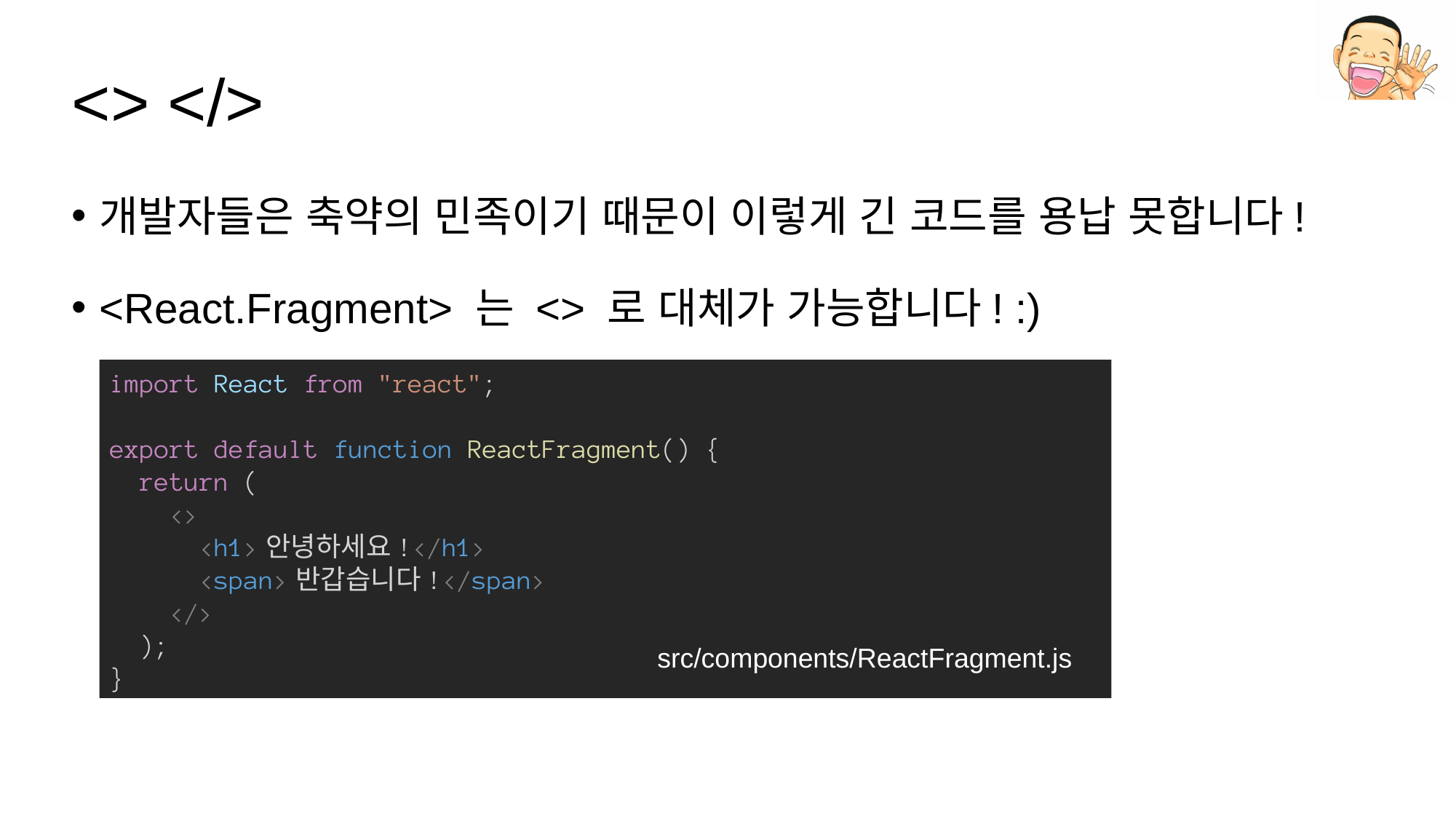

# <> </>
개발자들은 축약의 민족이기 때문이 이렇게 긴 코드를 용납 못합니다!
<React.Fragment> 는 <> 로 대체가 가능합니다! :)
import React from "react";
export default function ReactFragment() {
  return (
    <>
      <h1>안녕하세요!</h1>
      <span>반갑습니다!</span>
    </>
  );
}
src/components/ReactFragment.js